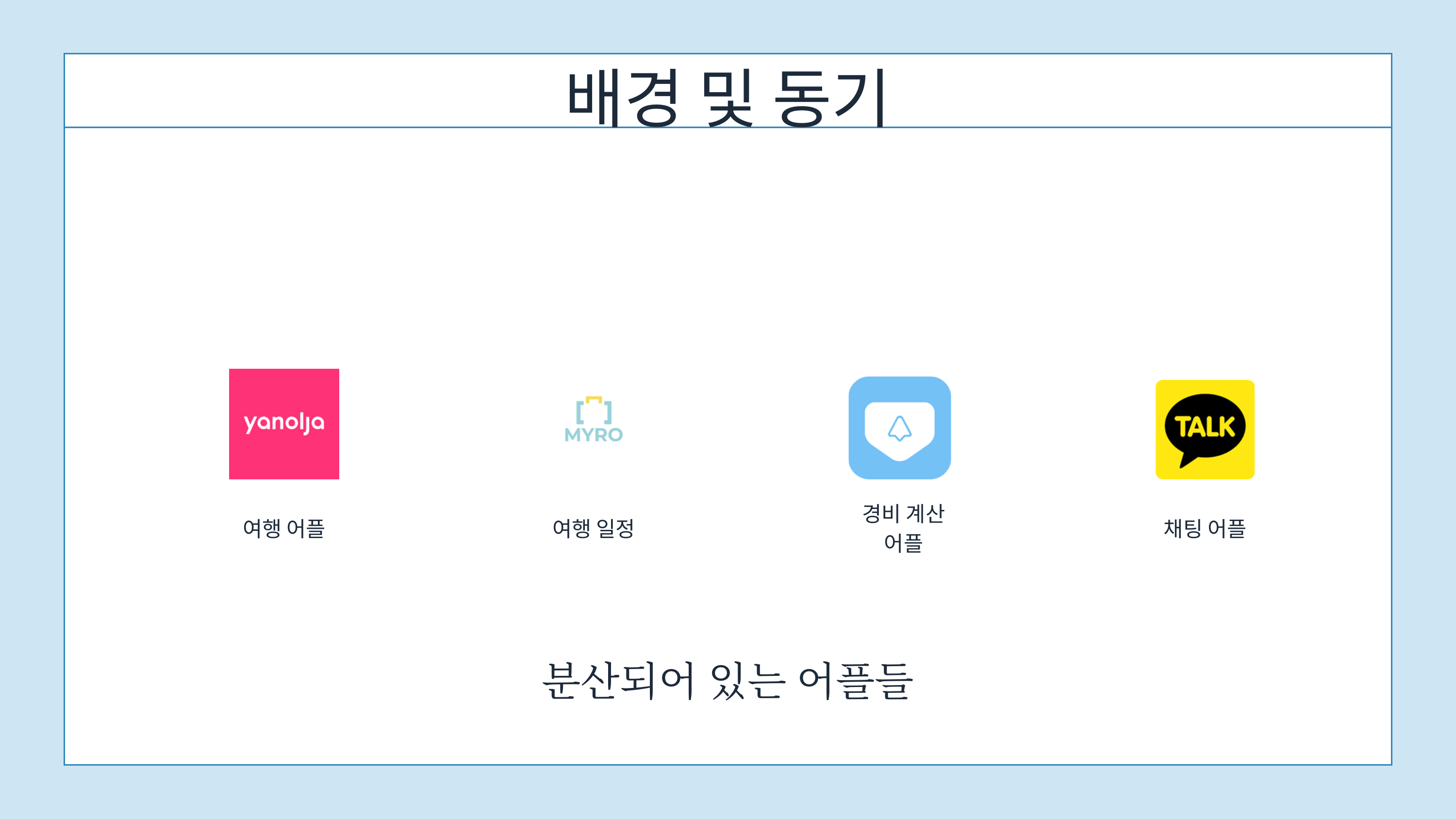

배경 및 동기

경비 계산
어플
여행 어플
여행 일정
채팅 어플
분산되어 있는 어플들